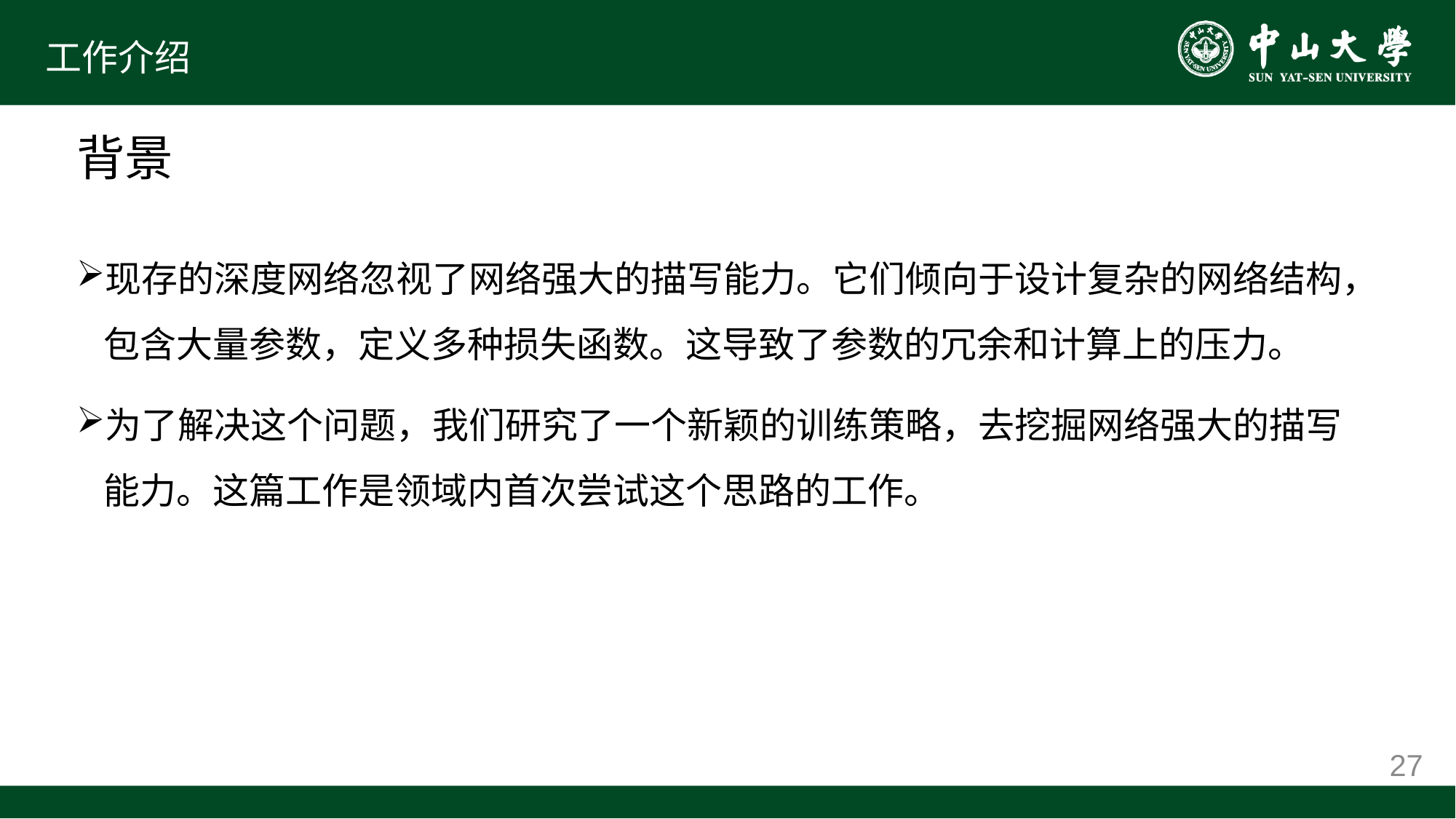

# 工作介绍
背景
现存的深度网络忽视了网络强大的描写能力。它们倾向于设计复杂的网络结构，包含大量参数，定义多种损失函数。这导致了参数的冗余和计算上的压力。
为了解决这个问题，我们研究了一个新颖的训练策略，去挖掘网络强大的描写能力。这篇工作是领域内首次尝试这个思路的工作。
27